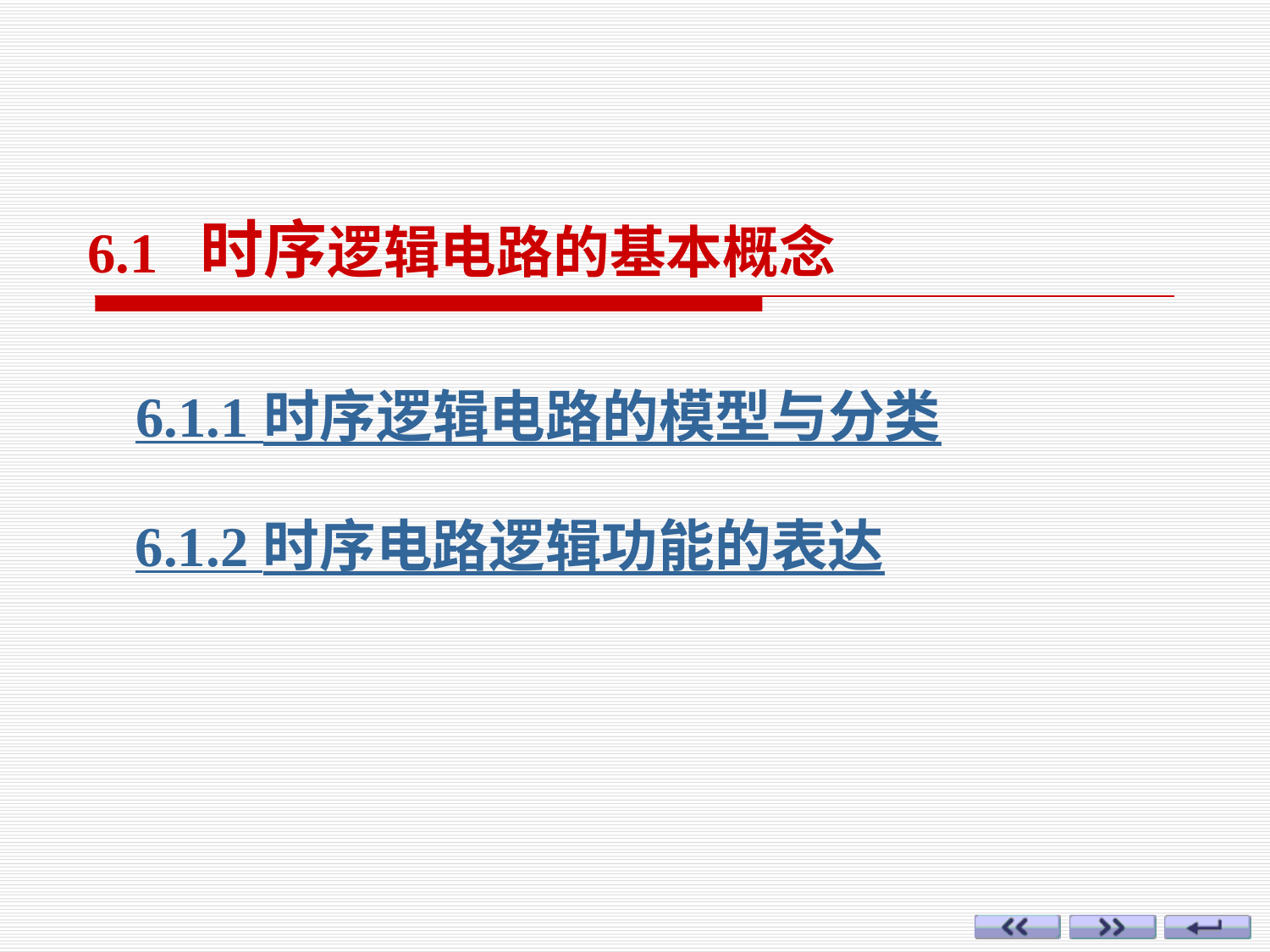

6.1  时序逻辑电路的基本概念
6.1.1 时序逻辑电路的模型与分类
6.1.2 时序电路逻辑功能的表达